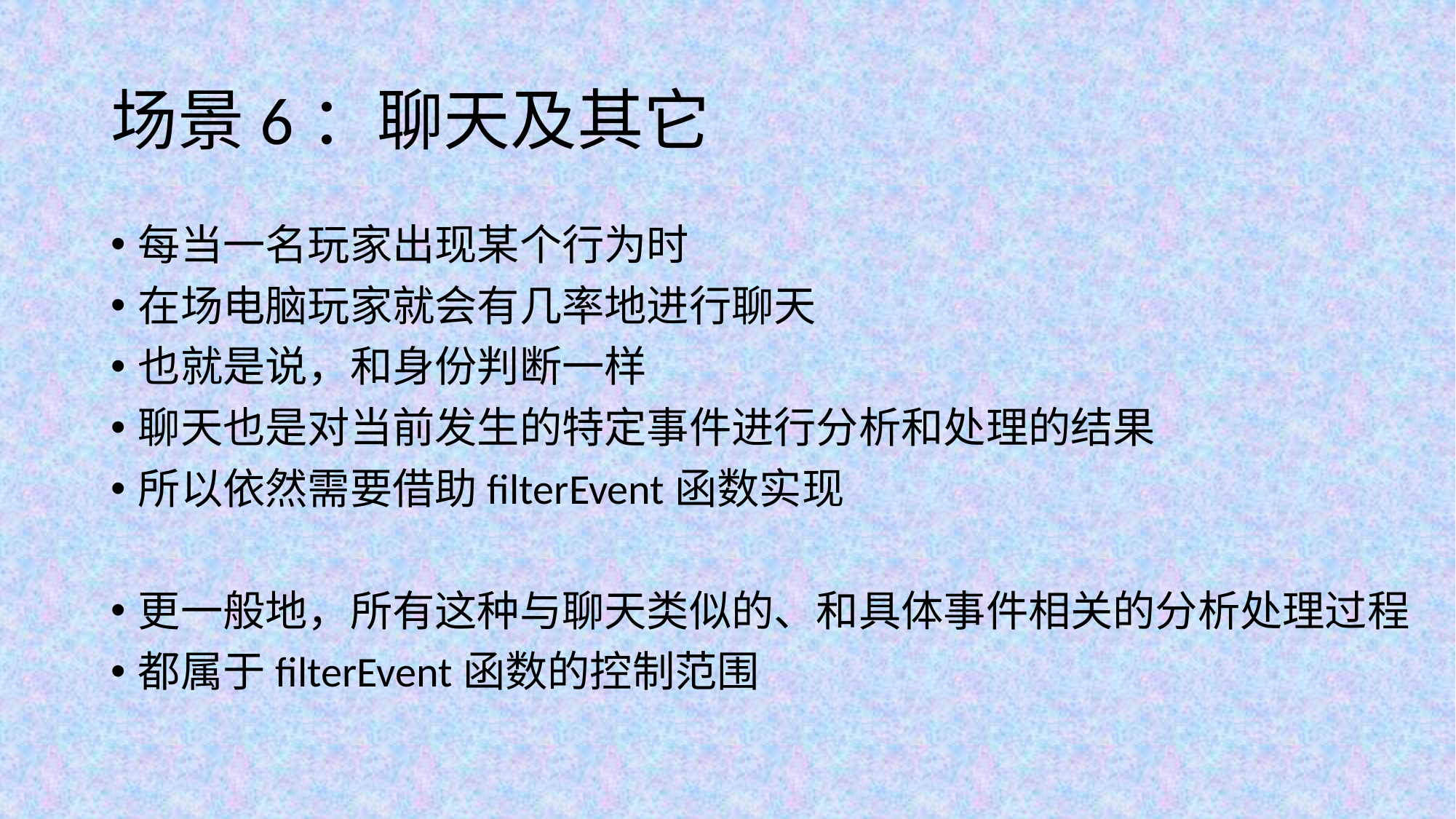

# 场景6：聊天及其它
每当一名玩家出现某个行为时
在场电脑玩家就会有几率地进行聊天
也就是说，和身份判断一样
聊天也是对当前发生的特定事件进行分析和处理的结果
所以依然需要借助filterEvent函数实现

更一般地，所有这种与聊天类似的、和具体事件相关的分析处理过程
都属于filterEvent函数的控制范围